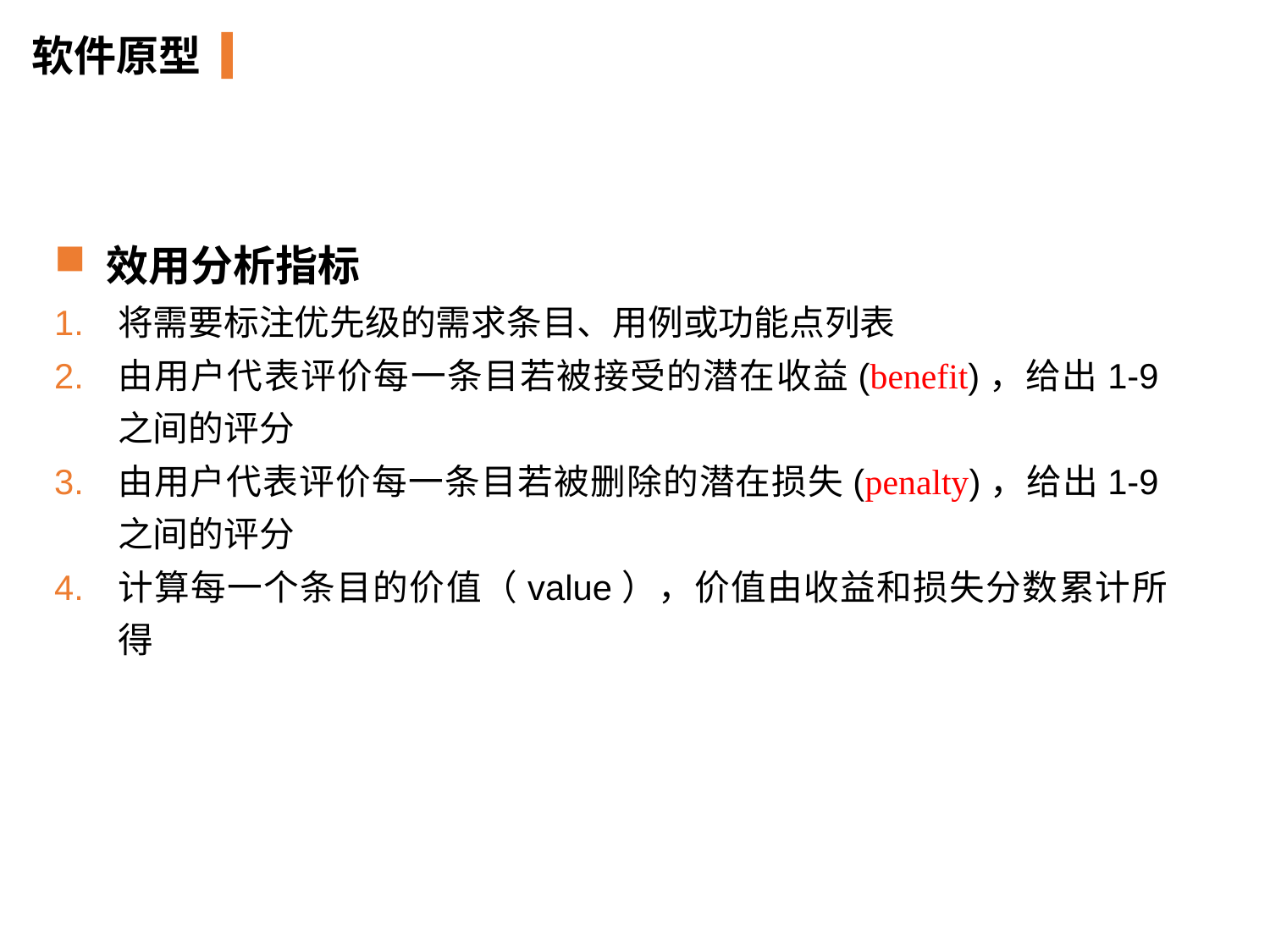

软件原型

 效用分析指标
将需要标注优先级的需求条目、用例或功能点列表
由用户代表评价每一条目若被接受的潜在收益(benefit)，给出1-9之间的评分
由用户代表评价每一条目若被删除的潜在损失(penalty)，给出1-9之间的评分
计算每一个条目的价值（value），价值由收益和损失分数累计所得